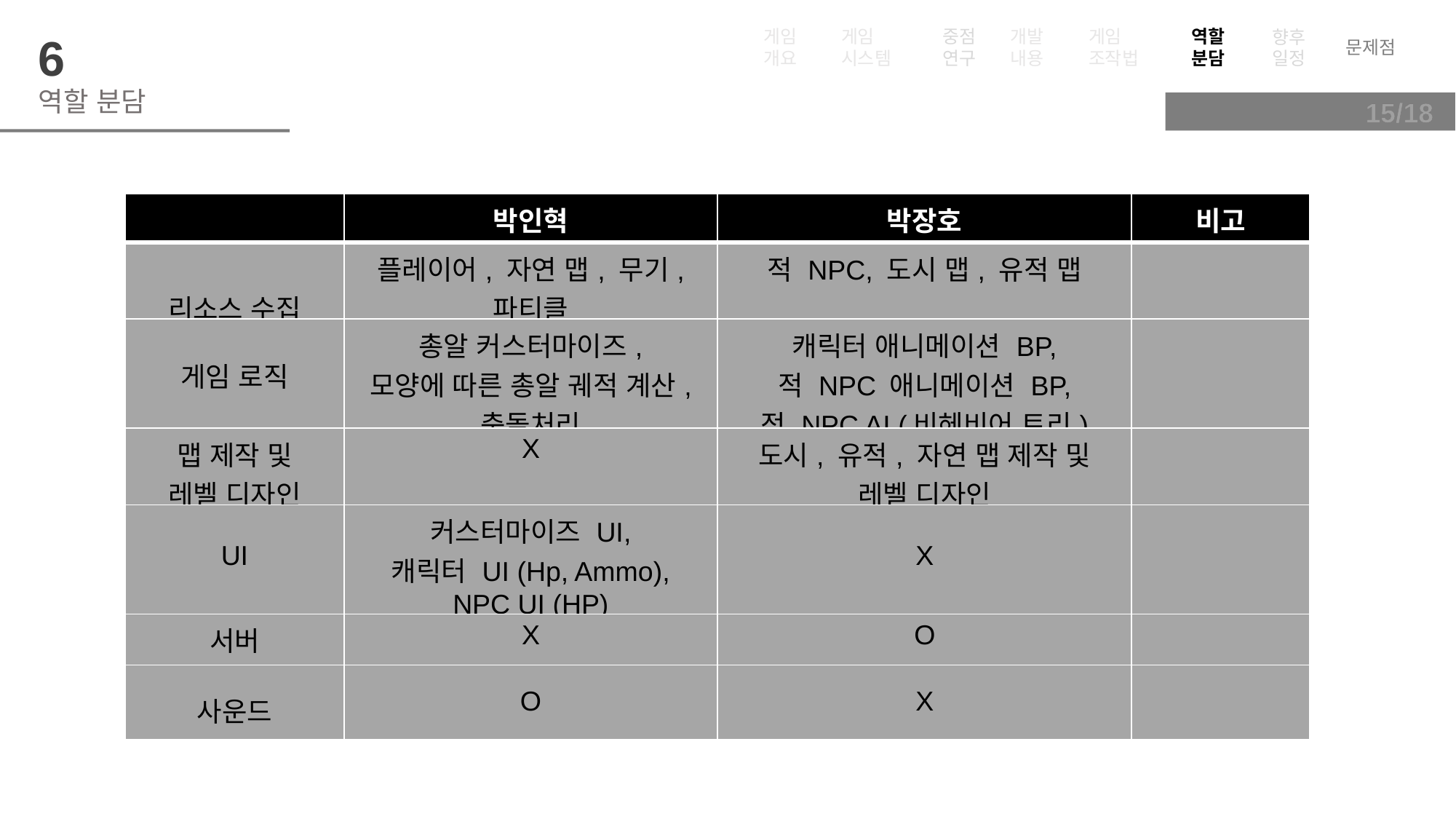

게임
시스템
게임개요
문제점
게임
조작법
중점
연구
개발
내용
역할
분담
향후
일정
6
역할 분담
15/18
|  | 박인혁 | 박장호 | 비고 |
| --- | --- | --- | --- |
| 리소스 수집 | 플레이어, 자연 맵, 무기, 파티클 | 적 NPC, 도시 맵, 유적 맵 |  |
| 게임 로직 | 총알 커스터마이즈, 모양에 따른 총알 궤적 계산, 충돌처리 | 캐릭터 애니메이션 BP, 적 NPC 애니메이션 BP, 적 NPC AI (비헤비어 트리) |  |
| 맵 제작 및 레벨 디자인 | X | 도시, 유적, 자연 맵 제작 및 레벨 디자인 |  |
| UI | 커스터마이즈 UI, 캐릭터 UI (Hp, Ammo), NPC UI (HP) | X |  |
| 서버 | X | O |  |
| 사운드 | O | X |  |